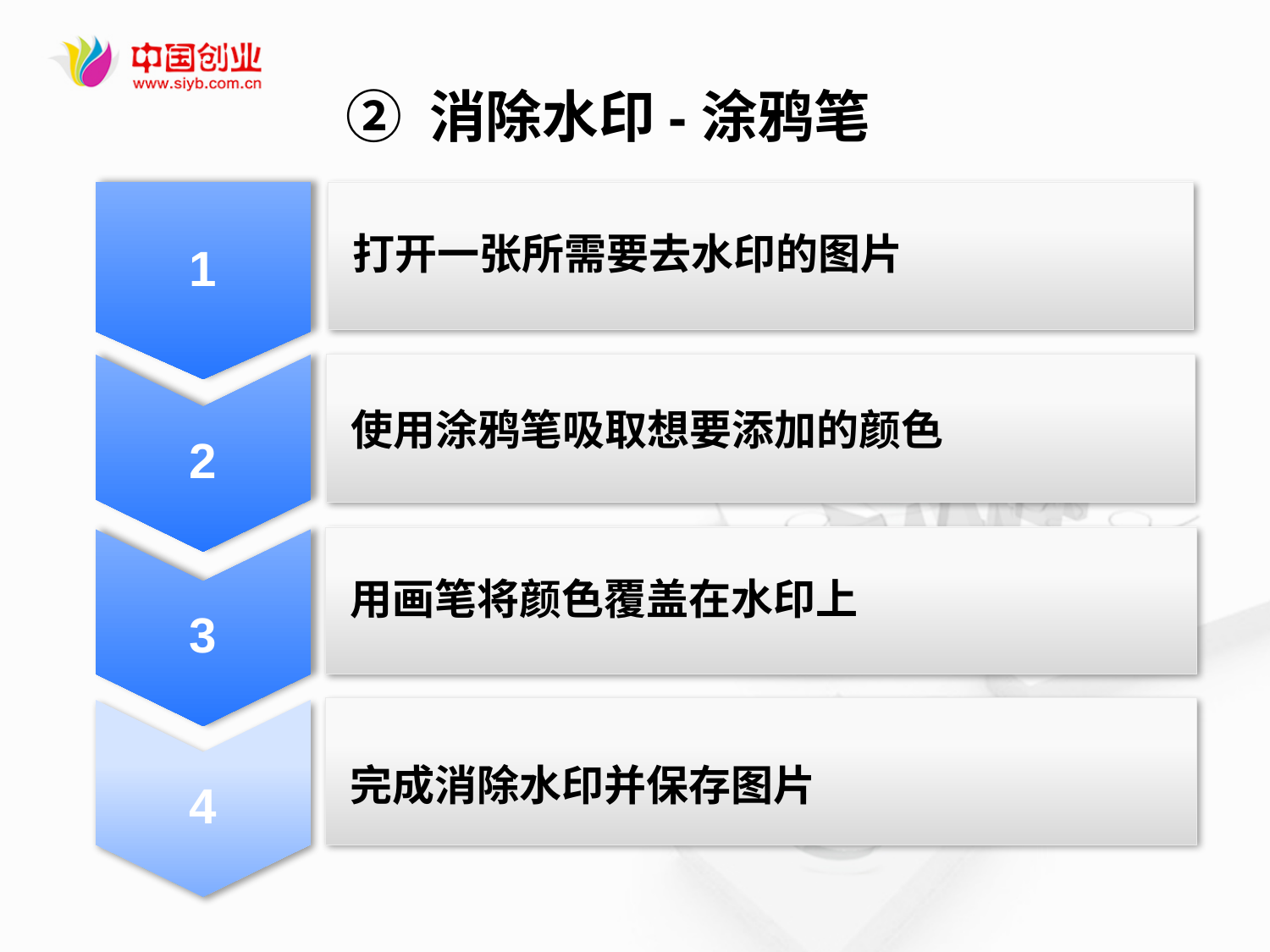

② 消除水印-涂鸦笔
1
打开一张所需要去水印的图片

2
使用涂鸦笔吸取想要添加的颜色
用画笔将颜色覆盖在水印上

3
完成消除水印并保存图片
4